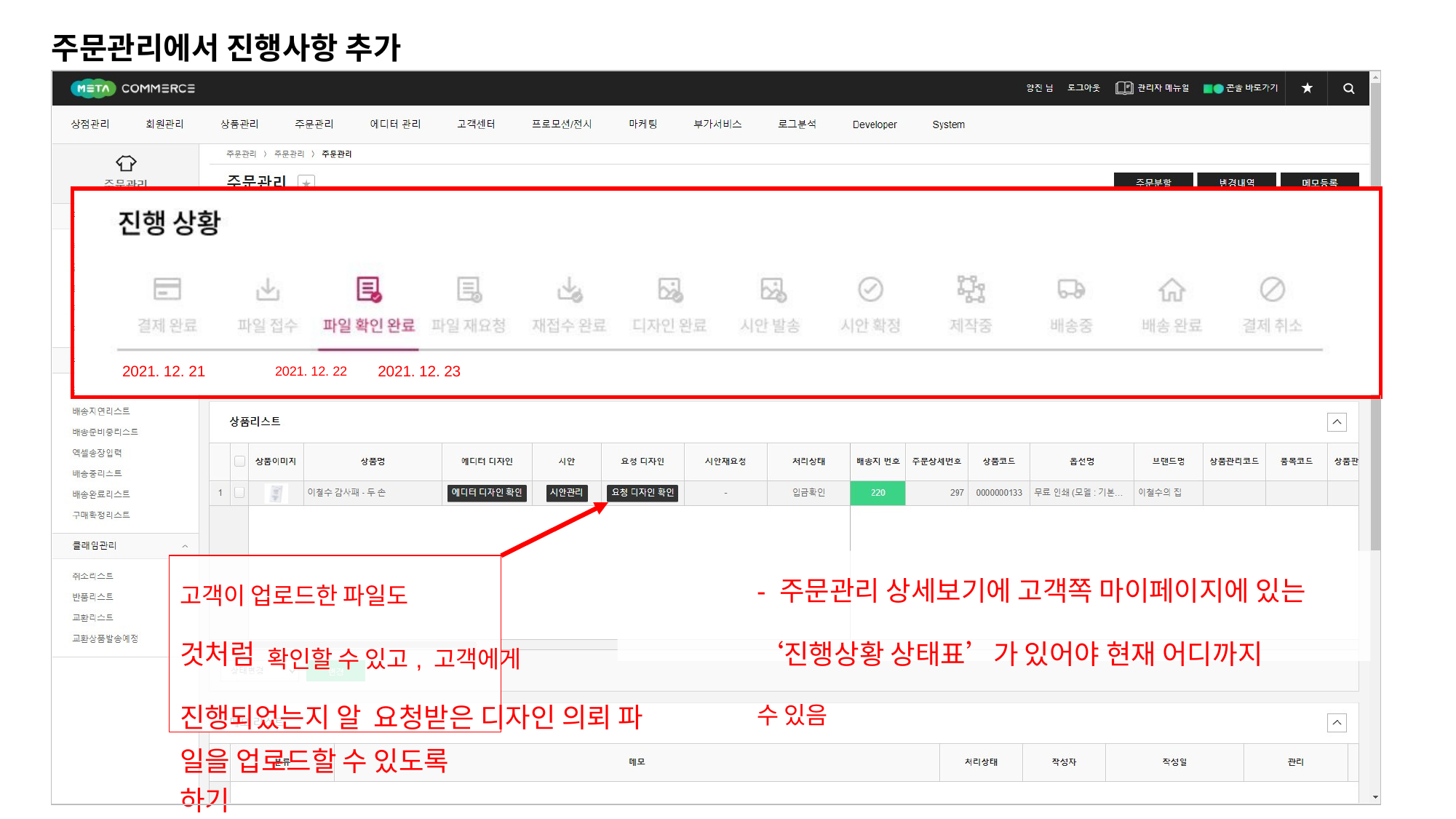

# 주문관리에서 진행사항 추가
|  |  |
| --- | --- |
|  | 2021. 12. 21 2021. 12. 22 2021. 12. 23 |
| 고객이 업로드한 파일도 - 주문관리 상세보기에 고객쪽 마이페이지에 있는 것처럼 확인할 수 있고, 고객에게 ‘진행상황 상태표’가 있어야 현재 어디까지 진행되었는지 알 요청받은 디자인 의뢰 파 수 있음 일을 업로드할 수 있도록 하기 |  |